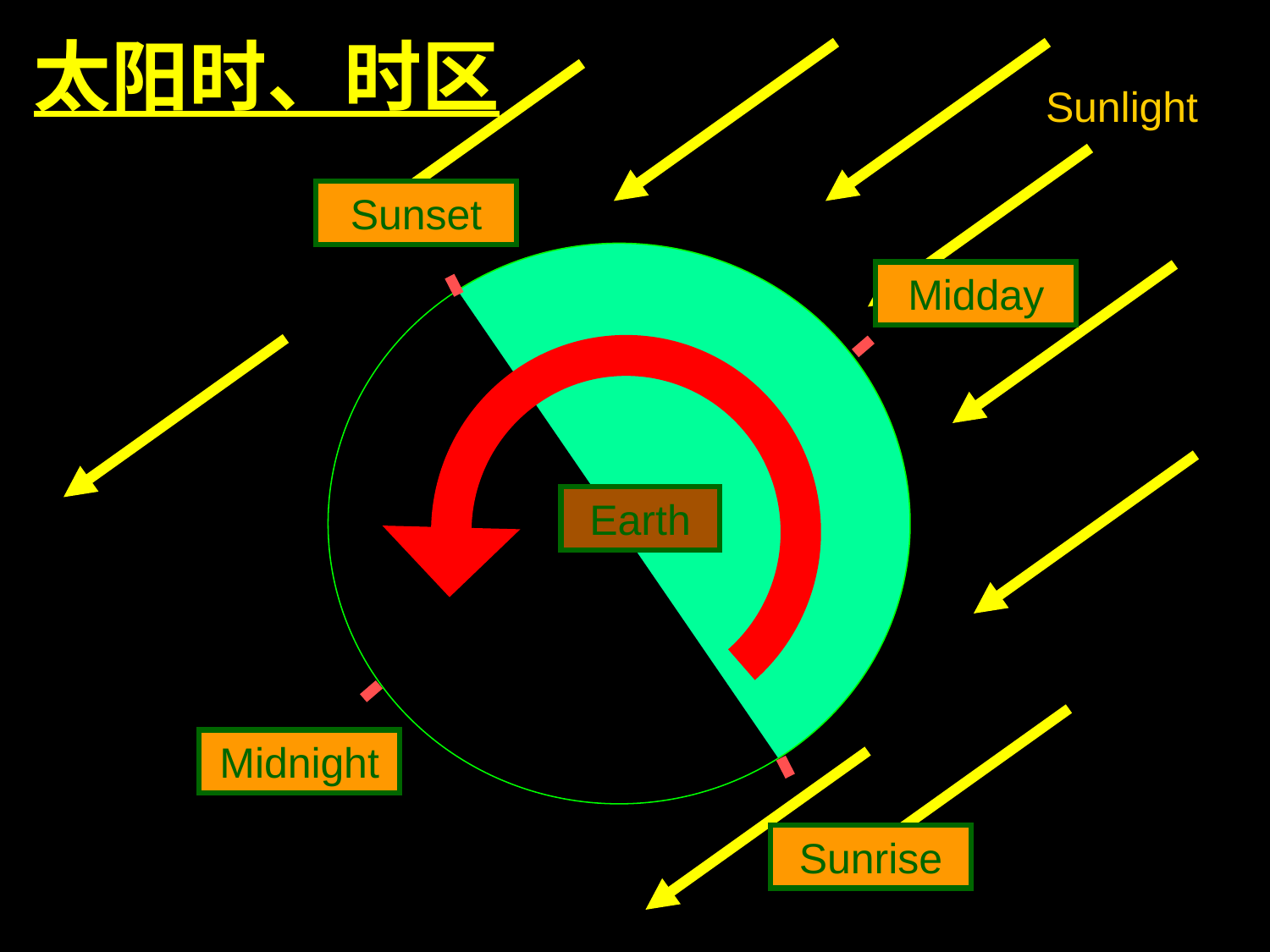

太阳时、时区

Sunlight

Sunset

Midday

Earth

Midnight

Sunrise